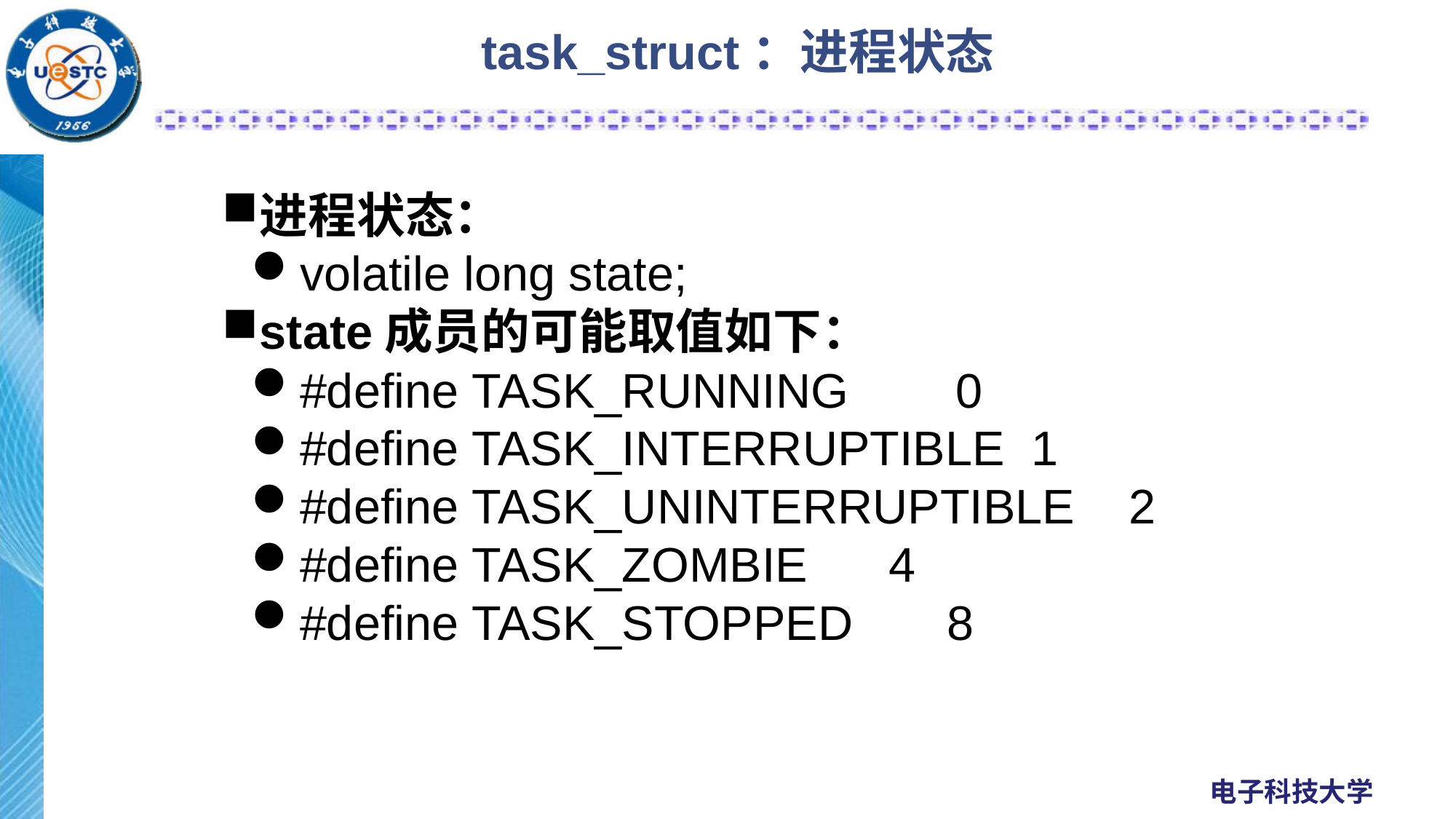

# task_struct：进程状态
进程状态：
volatile long state;
state成员的可能取值如下：
#define TASK_RUNNING        0
#define TASK_INTERRUPTIBLE  1
#define TASK_UNINTERRUPTIBLE    2
#define TASK_ZOMBIE      4
#define TASK_STOPPED       8